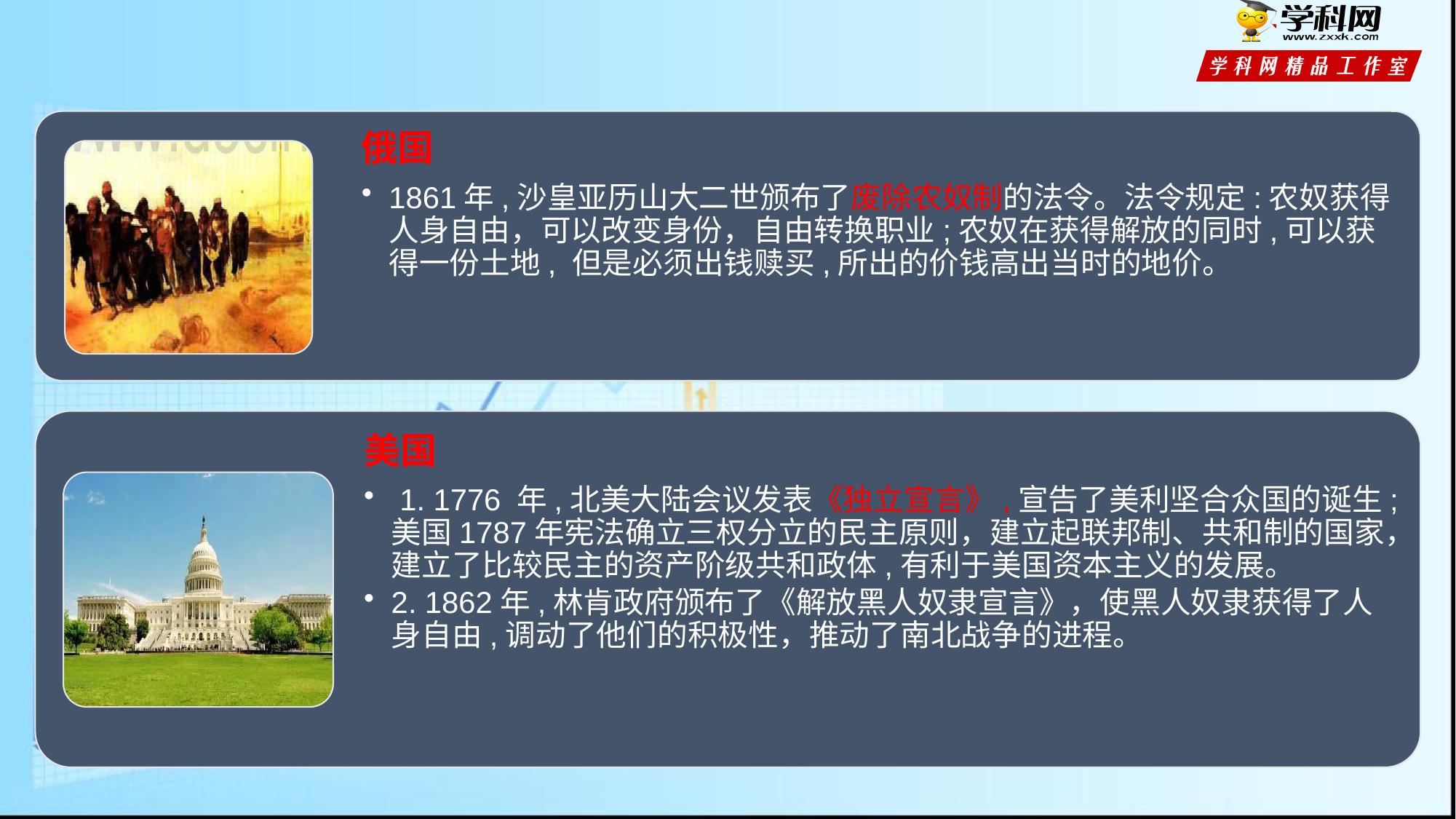

俄国
1861年,沙皇亚历山大二世颁布了废除农奴制的法令。法令规定:农奴获得人身自由，可以改变身份，自由转换职业;农奴在获得解放的同时,可以获得一份土地, 但是必须出钱赎买,所出的价钱高出当时的地价。
美国
 1. 1776 年,北美大陆会议发表《独立宣言》,宣告了美利坚合众国的诞生;美国1787年宪法确立三权分立的民主原则，建立起联邦制、共和制的国家，建立了比较民主的资产阶级共和政体,有利于美国资本主义的发展。
2. 1862年,林肯政府颁布了《解放黑人奴隶宣言》，使黑人奴隶获得了人身自由,调动了他们的积极性，推动了南北战争的进程。